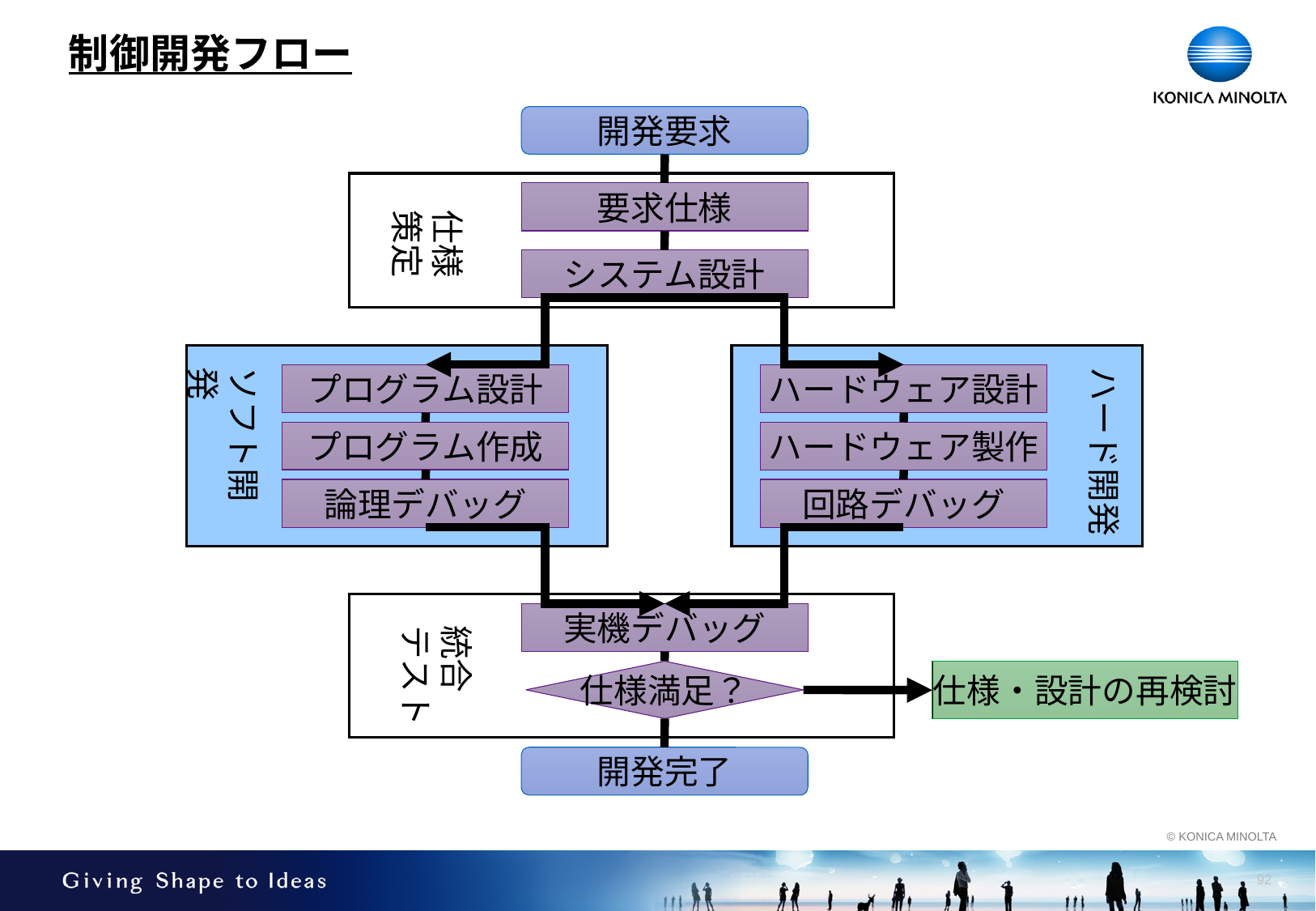

# 制御開発フロー
開発要求

要求仕様
仕様
策定
システム設計

ソフト開発
ハード開発
プログラム設計
ハードウェア設計
プログラム作成
ハードウェア製作
論理デバッグ
回路デバッグ

実機デバッグ
統合
テスト
仕様満足？
仕様・設計の再検討
開発完了
92